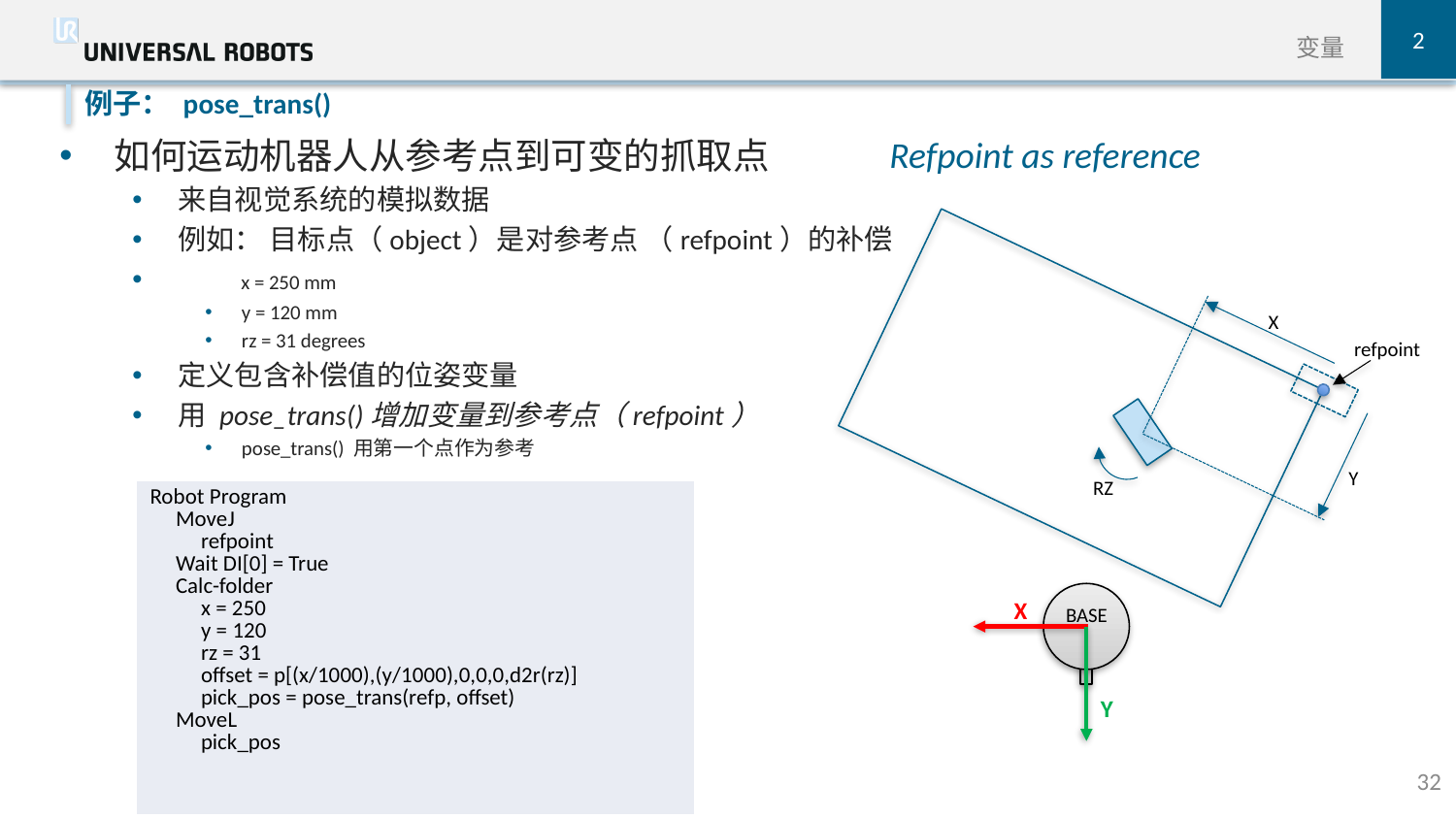

2
变量
例子： pose_trans()
Refpoint as reference
如何运动机器人从参考点到可变的抓取点
来自视觉系统的模拟数据
例如： 目标点（object）是对参考点 （refpoint）的补偿
          x = 250 mm
y = 120 mm
rz = 31 degrees
定义包含补偿值的位姿变量
用 pose_trans()增加变量到参考点（refpoint）
pose_trans() 用第一个点作为参考

X
refpoint

Y
RZ

| Robot Program MoveJ refpoint Wait DI[0] = True Calc-folder x = 250 y = 120 rz = 31 offset = p[(x/1000),(y/1000),0,0,0,d2r(rz)] pick\_pos = pose\_trans(refp, offset) MoveL pick\_pos |
| --- |

X
BASE

Y
32